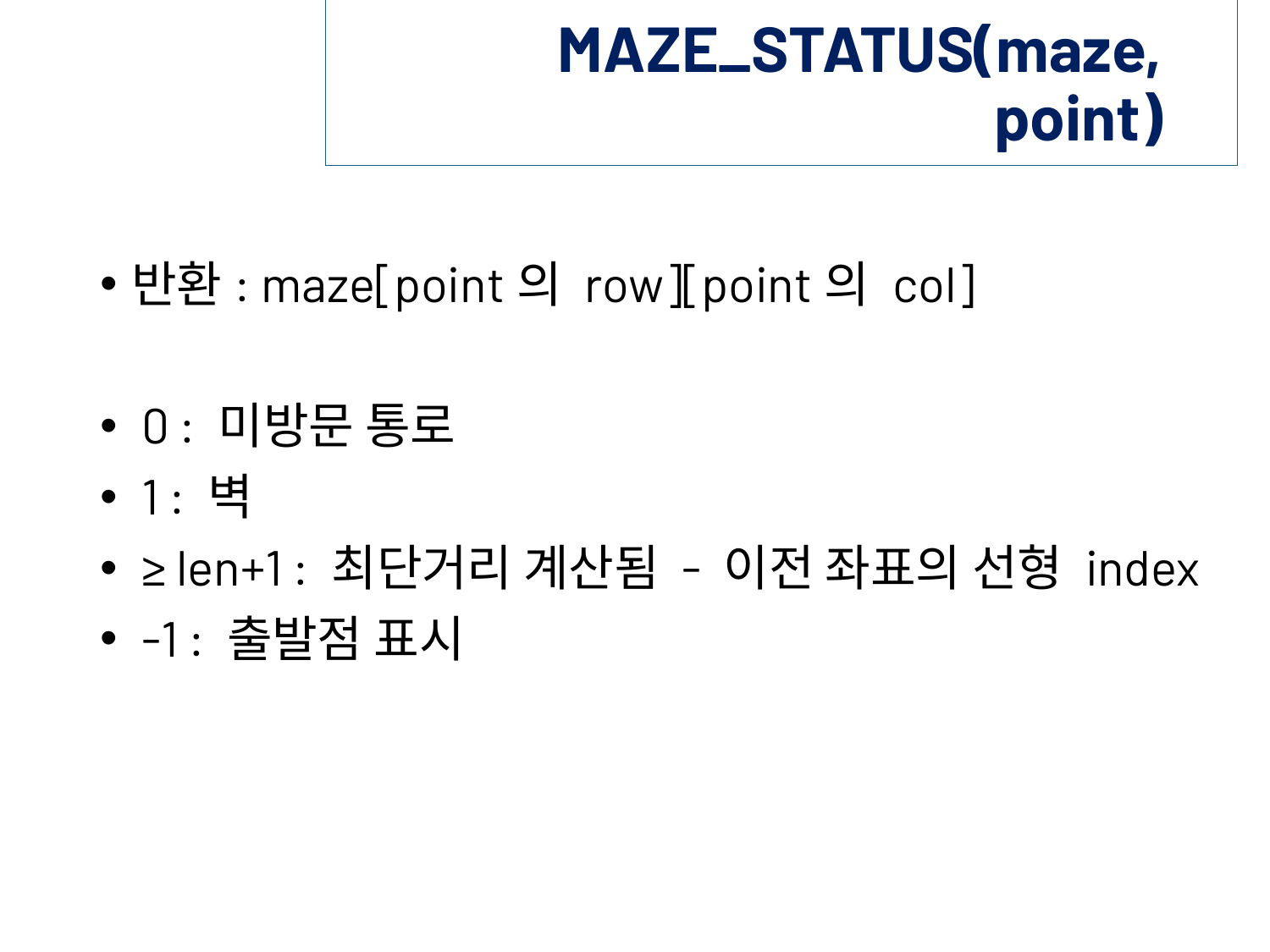

# MAZE_STATUS(maze, point)
반환: maze[point의 row][point의 col]

 0 : 미방문 통로
 1 : 벽
 ≥ len+1 : 최단거리 계산됨 - 이전 좌표의 선형 index
 -1 : 출발점 표시